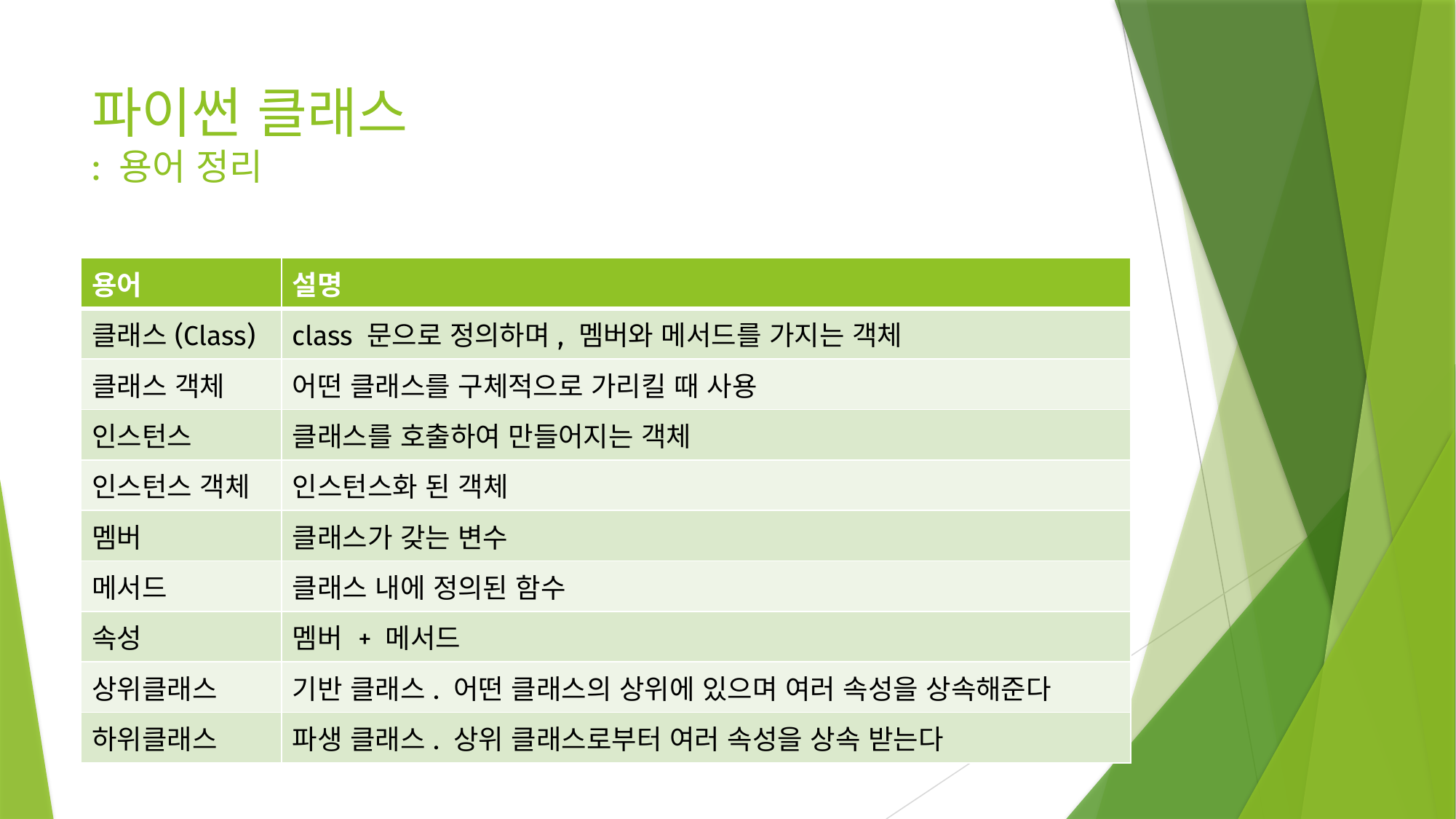

# 파이썬 클래스 : 용어 정리
| 용어 | 설명 |
| --- | --- |
| 클래스(Class) | class 문으로 정의하며, 멤버와 메서드를 가지는 객체 |
| 클래스 객체 | 어떤 클래스를 구체적으로 가리킬 때 사용 |
| 인스턴스 | 클래스를 호출하여 만들어지는 객체 |
| 인스턴스 객체 | 인스턴스화 된 객체 |
| 멤버 | 클래스가 갖는 변수 |
| 메서드 | 클래스 내에 정의된 함수 |
| 속성 | 멤버 + 메서드 |
| 상위클래스 | 기반 클래스. 어떤 클래스의 상위에 있으며 여러 속성을 상속해준다 |
| 하위클래스 | 파생 클래스. 상위 클래스로부터 여러 속성을 상속 받는다 |